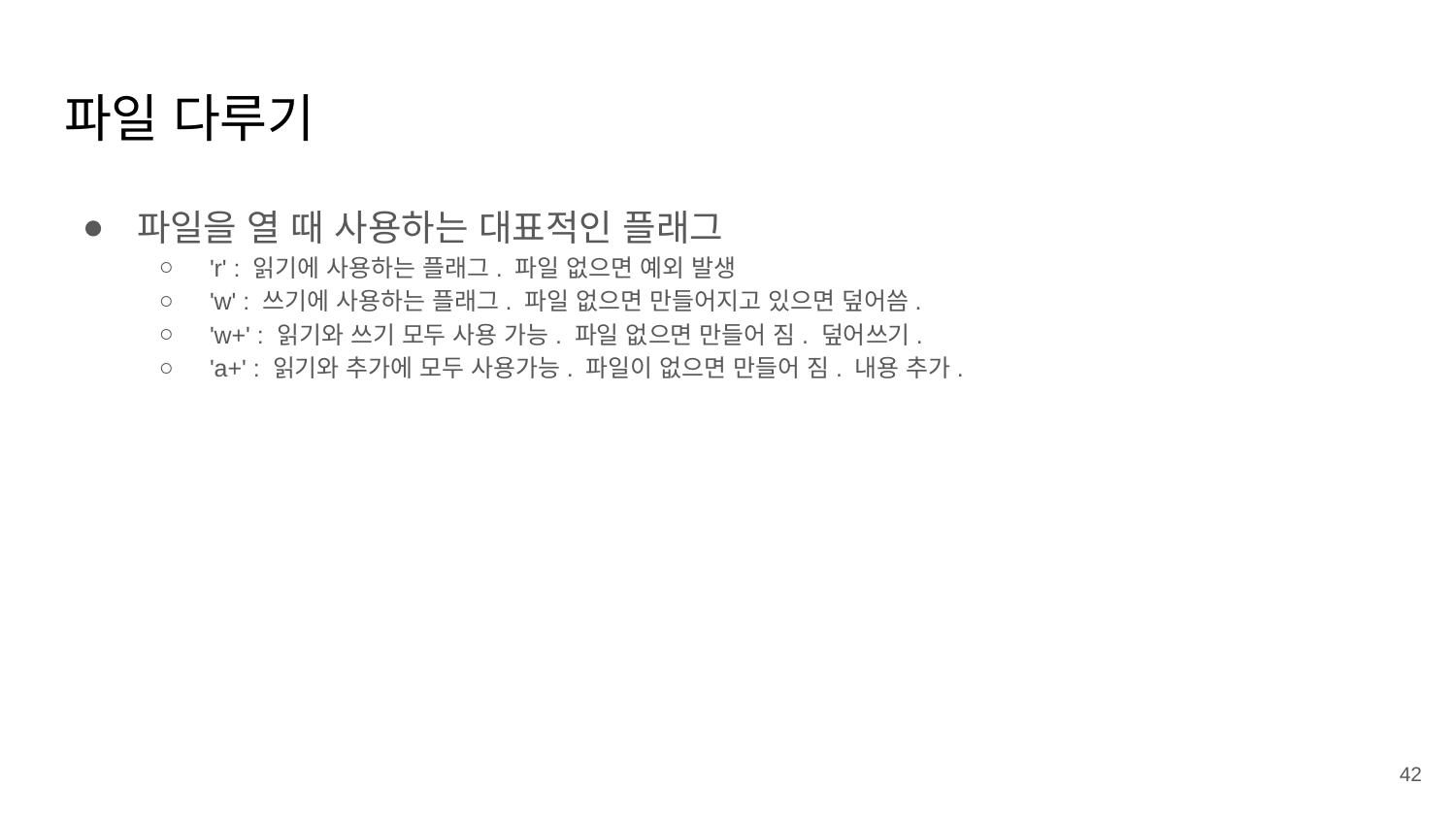

# 파일 다루기
파일을 열 때 사용하는 대표적인 플래그
'r' : 읽기에 사용하는 플래그. 파일 없으면 예외 발생
'w' : 쓰기에 사용하는 플래그. 파일 없으면 만들어지고 있으면 덮어씀.
'w+' : 읽기와 쓰기 모두 사용 가능. 파일 없으면 만들어 짐. 덮어쓰기.
'a+' : 읽기와 추가에 모두 사용가능. 파일이 없으면 만들어 짐. 내용 추가.
42